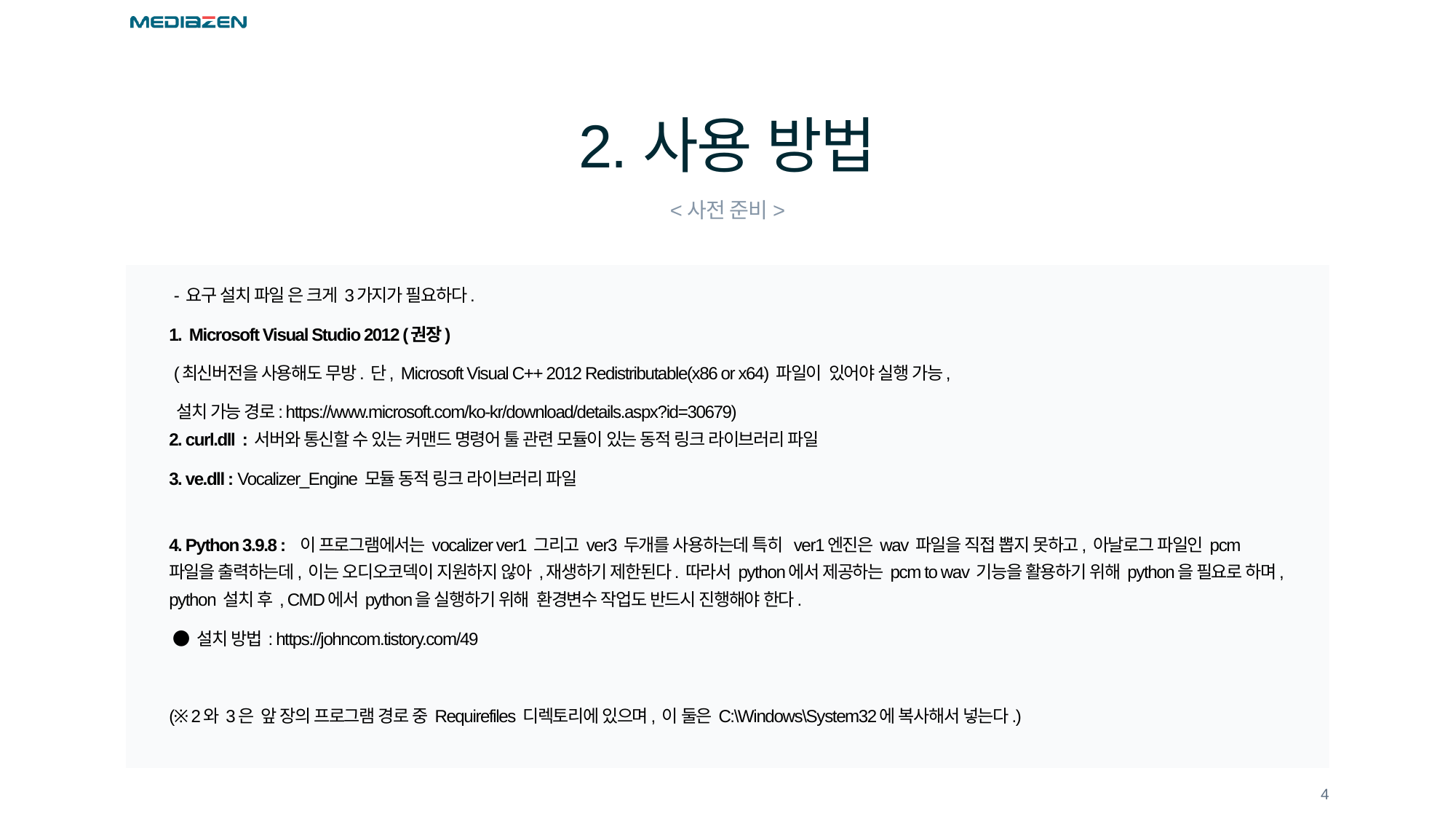

# 2.사용 방법
<사전 준비>
 - 요구 설치 파일 은 크게 3가지가 필요하다.
1.  Microsoft Visual Studio 2012 (권장)
 (최신버전을 사용해도 무방. 단,  Microsoft Visual C++ 2012 Redistributable(x86 or x64) 파일이  있어야 실행 가능,
 설치 가능 경로: https://www.microsoft.com/ko-kr/download/details.aspx?id=30679)
2. curl.dll  : 서버와 통신할 수 있는 커맨드 명령어 툴 관련 모듈이 있는 동적 링크 라이브러리 파일
3. ve.dll : Vocalizer_Engine 모듈 동적 링크 라이브러리 파일
4. Python 3.9.8 :   이 프로그램에서는 vocalizer ver1 그리고 ver3 두개를 사용하는데 특히  ver1엔진은 wav 파일을 직접 뽑지 못하고, 아날로그 파일인 pcm파일을 출력하는데, 이는 오디오코덱이 지원하지 않아 ,재생하기 제한된다. 따라서 python에서 제공하는 pcm to wav 기능을 활용하기 위해 python을 필요로 하며, python 설치 후 , CMD에서 python을 실행하기 위해  환경변수 작업도 반드시 진행해야 한다.
 ● 설치 방법 : https://johncom.tistory.com/49

(※ 2와 3은  앞 장의 프로그램 경로 중 Requirefiles 디렉토리에 있으며, 이 둘은 C:\Windows\System32에 복사해서 넣는다.)

4